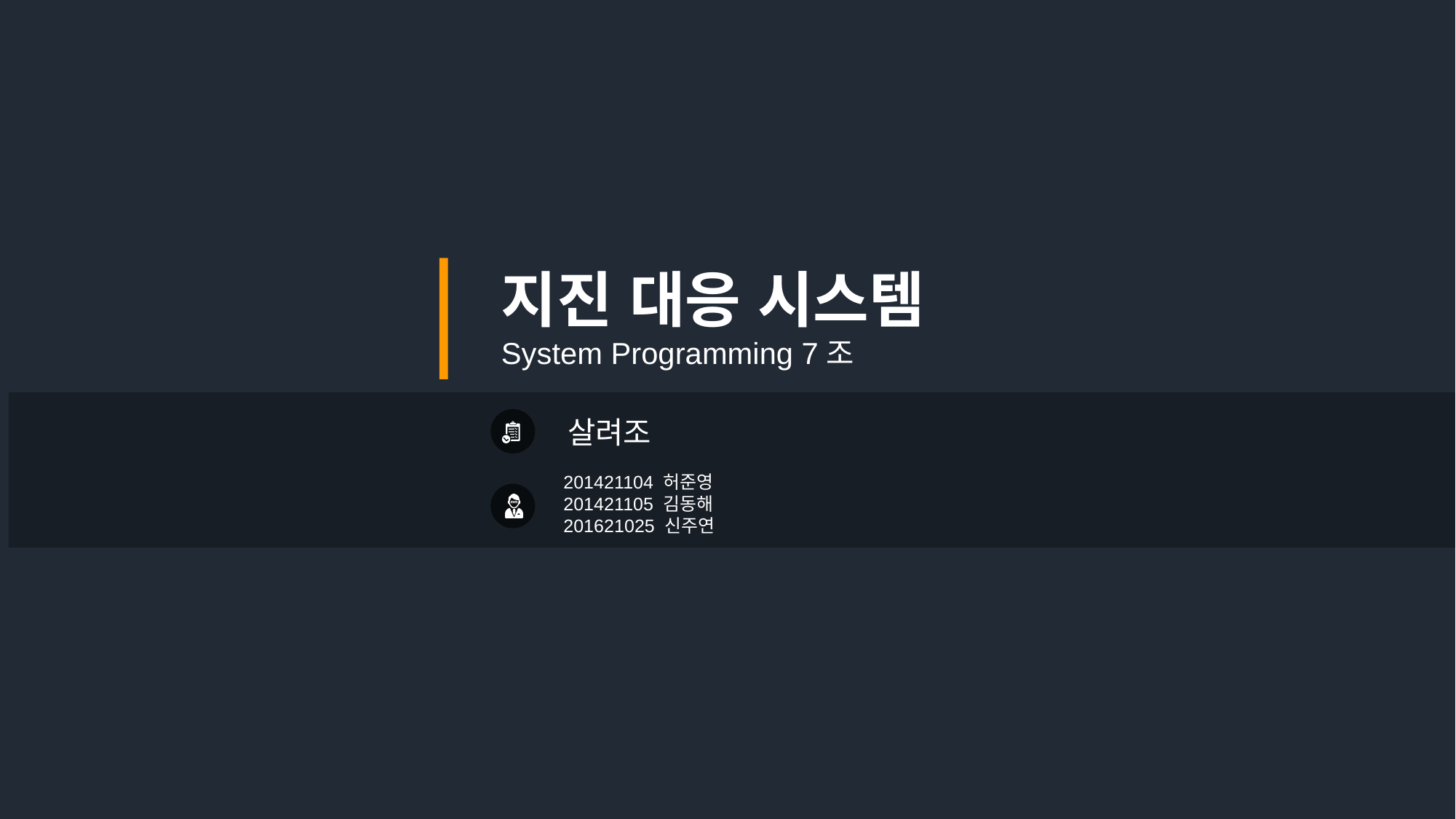

지진 대응 시스템
System Programming 7조

살려조

201421104 허준영
201421105 김동해
201621025 신주연